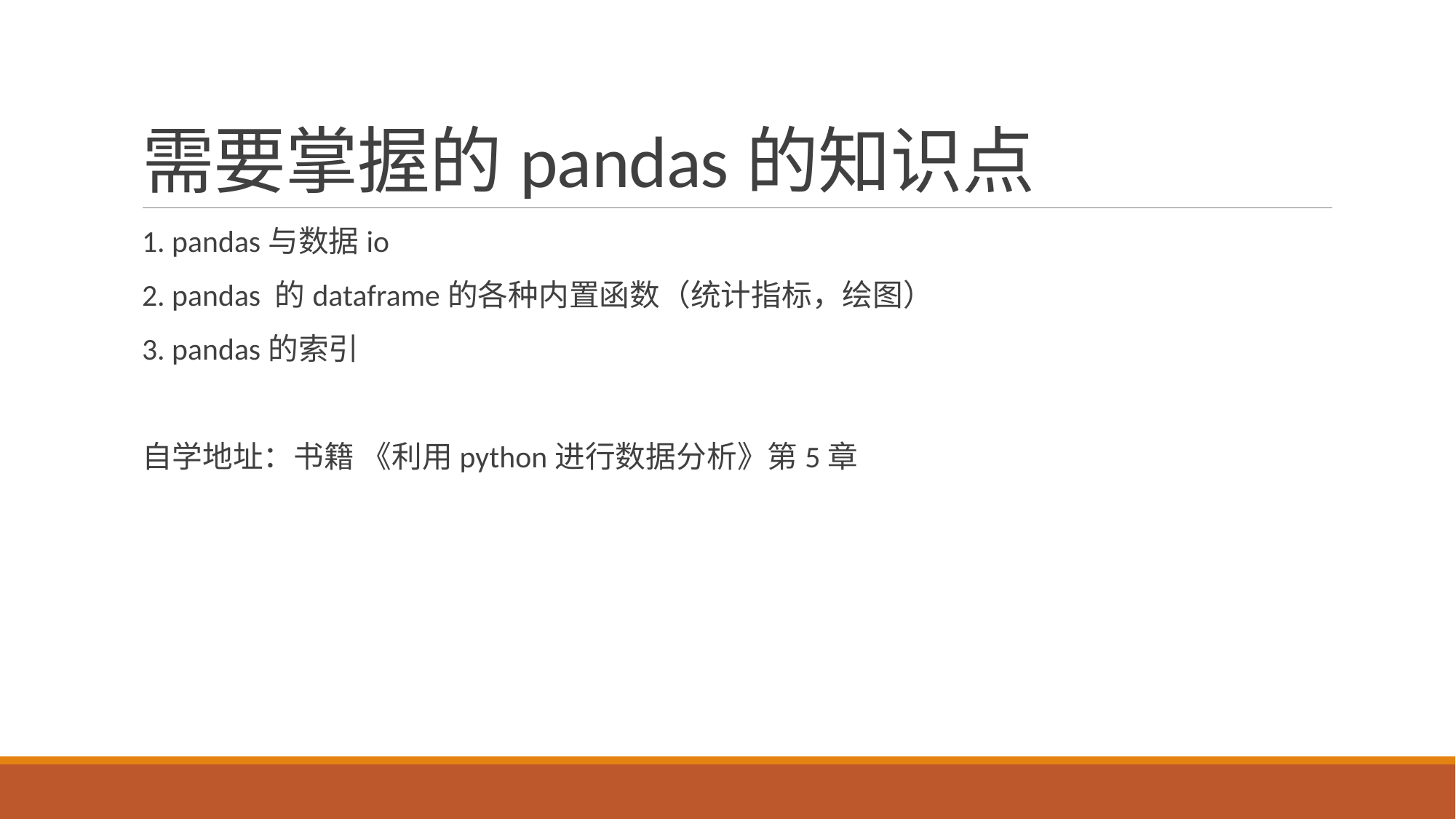

# 需要掌握的pandas的知识点
1. pandas与数据io
2. pandas 的dataframe的各种内置函数（统计指标，绘图）
3. pandas的索引

自学地址：书籍 《利用python进行数据分析》第5章